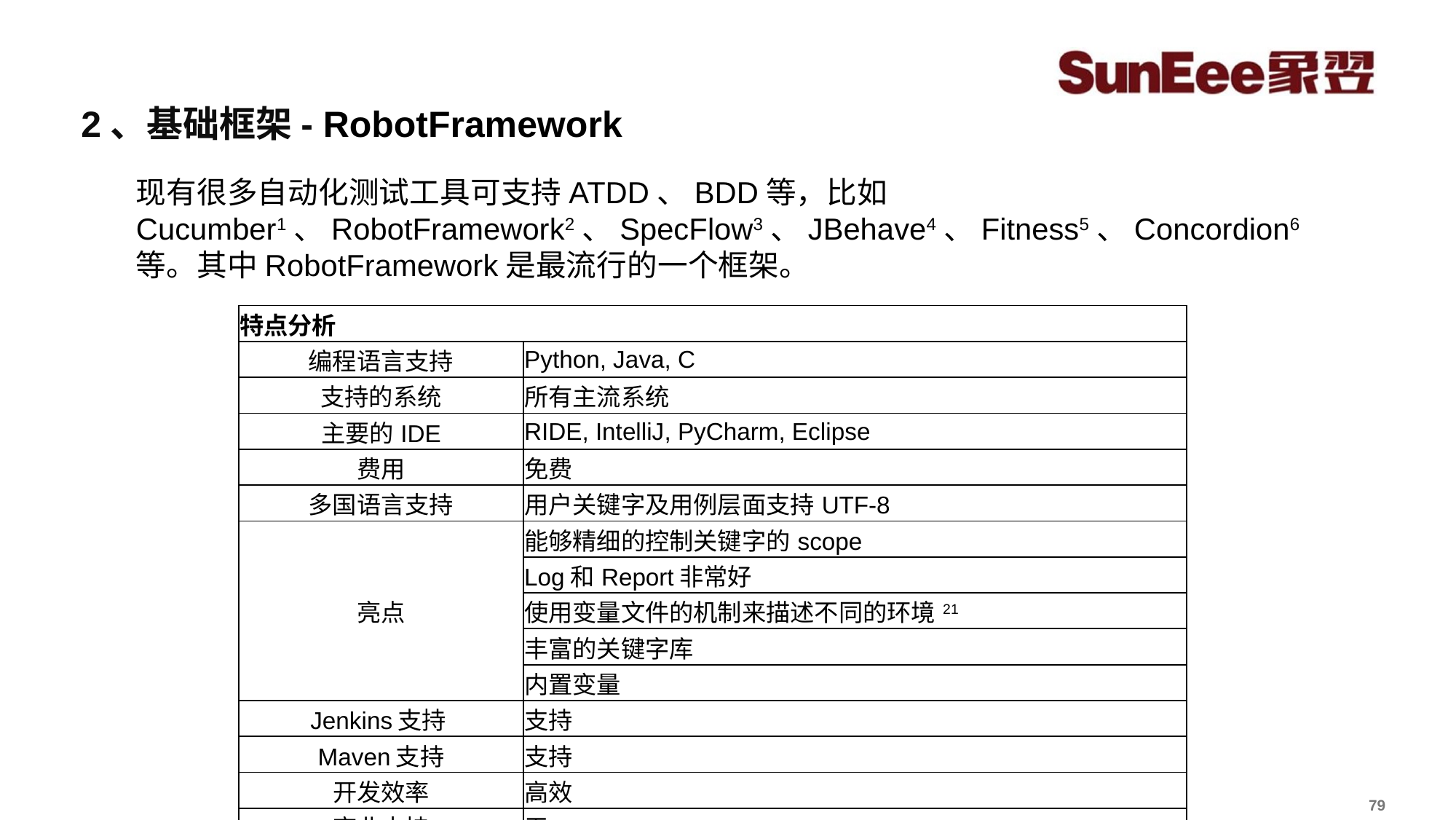

# 2、基础框架- RobotFramework
现有很多自动化测试工具可支持ATDD、BDD等，比如Cucumber1、RobotFramework2、SpecFlow3、JBehave4、Fitness5、Concordion6等。其中RobotFramework是最流行的一个框架。

| 特点分析 |  |
| --- | --- |
| 编程语言支持 | Python, Java, C |
| 支持的系统 | 所有主流系统 |
| 主要的IDE | RIDE, IntelliJ, PyCharm, Eclipse |
| 费用 | 免费 |
| 多国语言支持 | 用户关键字及用例层面支持UTF-8 |
| 亮点 | 能够精细的控制关键字的scope |
|  | Log和Report非常好 |
|  | 使用变量文件的机制来描述不同的环境21 |
|  | 丰富的关键字库 |
|  | 内置变量 |
| Jenkins支持 | 支持 |
| Maven支持 | 支持 |
| 开发效率 | 高效 |
| 商业支持 | 无 |
| 社区支持 | 广泛 |
 79